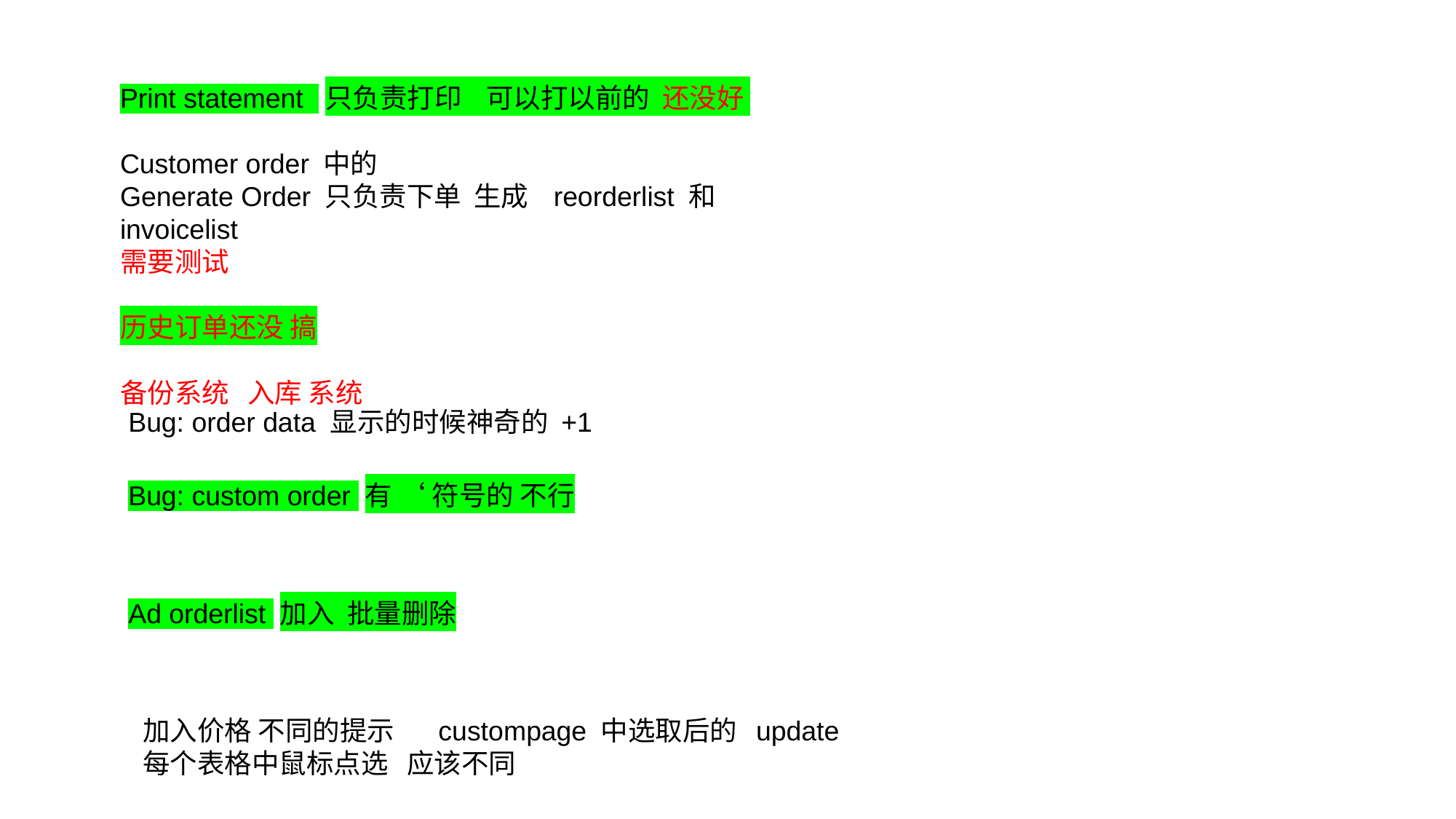

Print statement  只负责打印    可以打以前的  还没好

Customer order 中的
Generate Order 只负责下单  生成   reorderlist 和  invoicelist
需要测试

历史订单还没 搞

备份系统   入库 系统
Bug: order data 显示的时候神奇的 +1
Bug: custom order 有 ‘ 符号的 不行
Ad orderlist 加入  批量删除
加入价格 不同的提示      custompage 中选取后的  update每个表格中鼠标点选   应该不同